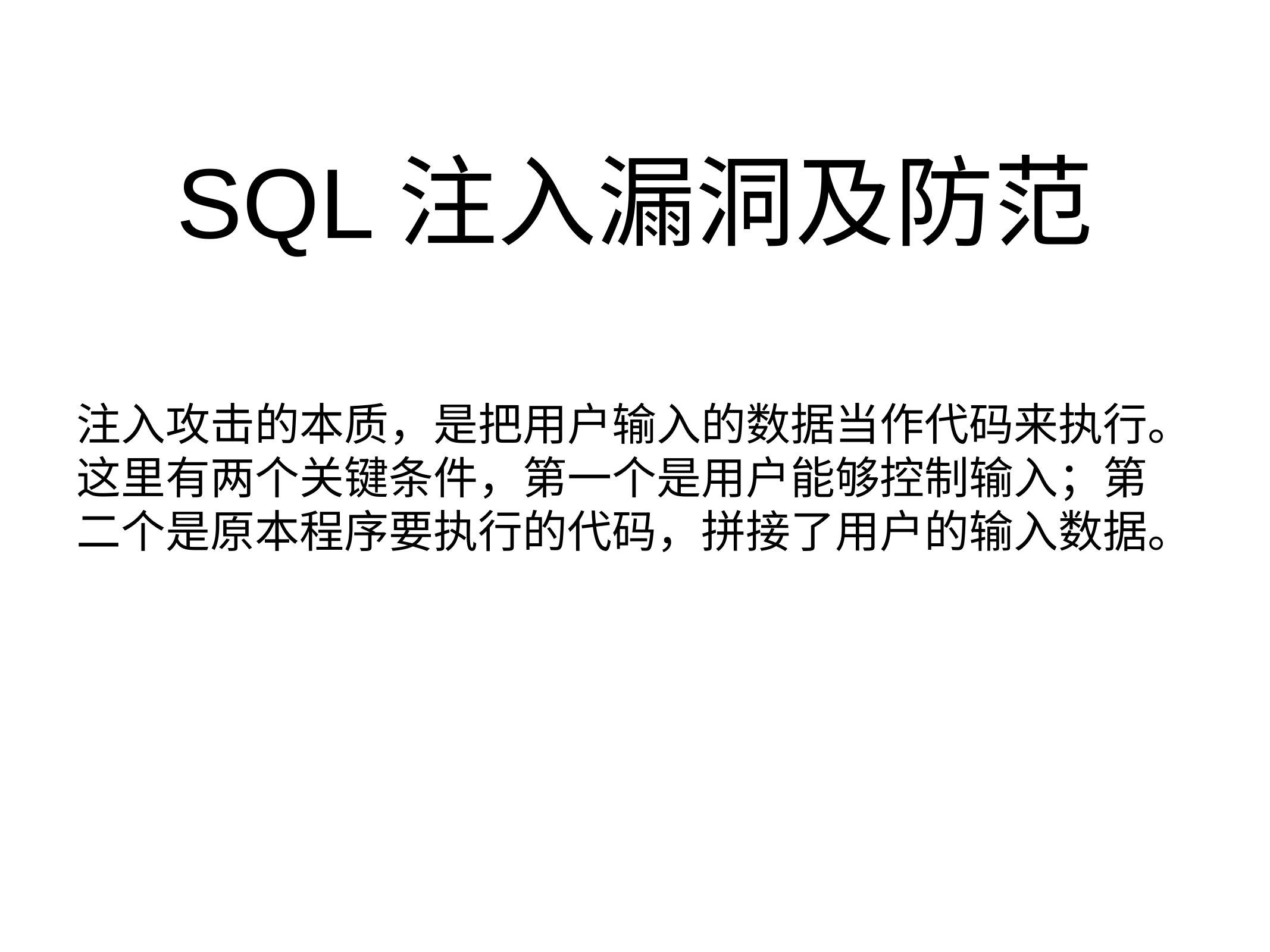

# SQL注入漏洞及防范
注入攻击的本质，是把用户输入的数据当作代码来执行。
这里有两个关键条件，第一个是用户能够控制输入；第
二个是原本程序要执行的代码，拼接了用户的输入数据。